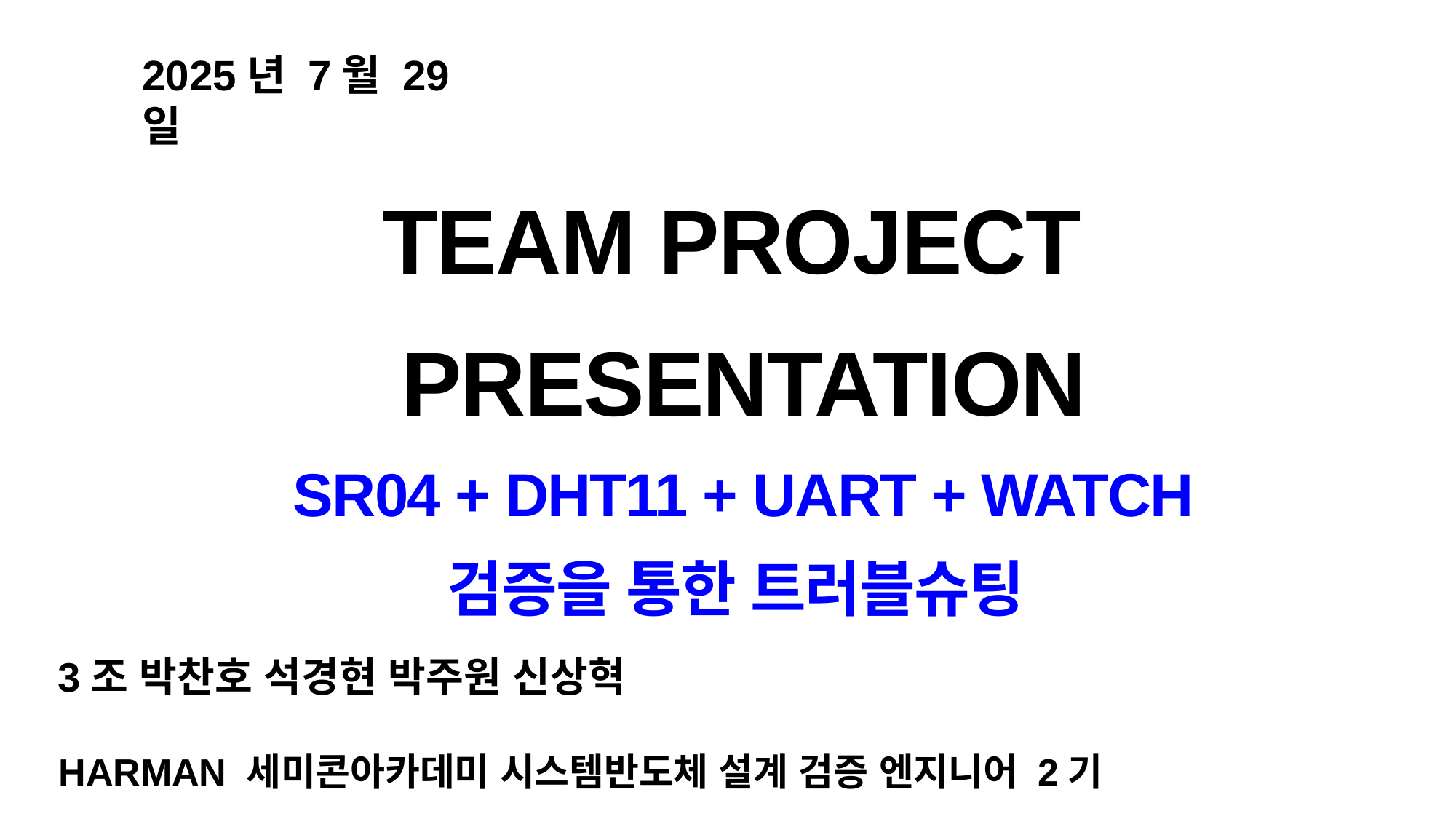

2025년 7월 29일
TEAM PROJECT
PRESENTATION
SR04 + DHT11 + UART + WATCH
검증을 통한 트러블슈팅

3조 박찬호 석경현 박주원 신상혁
 HARMAN 세미콘아카데미 시스템반도체 설계 검증 엔지니어 2기